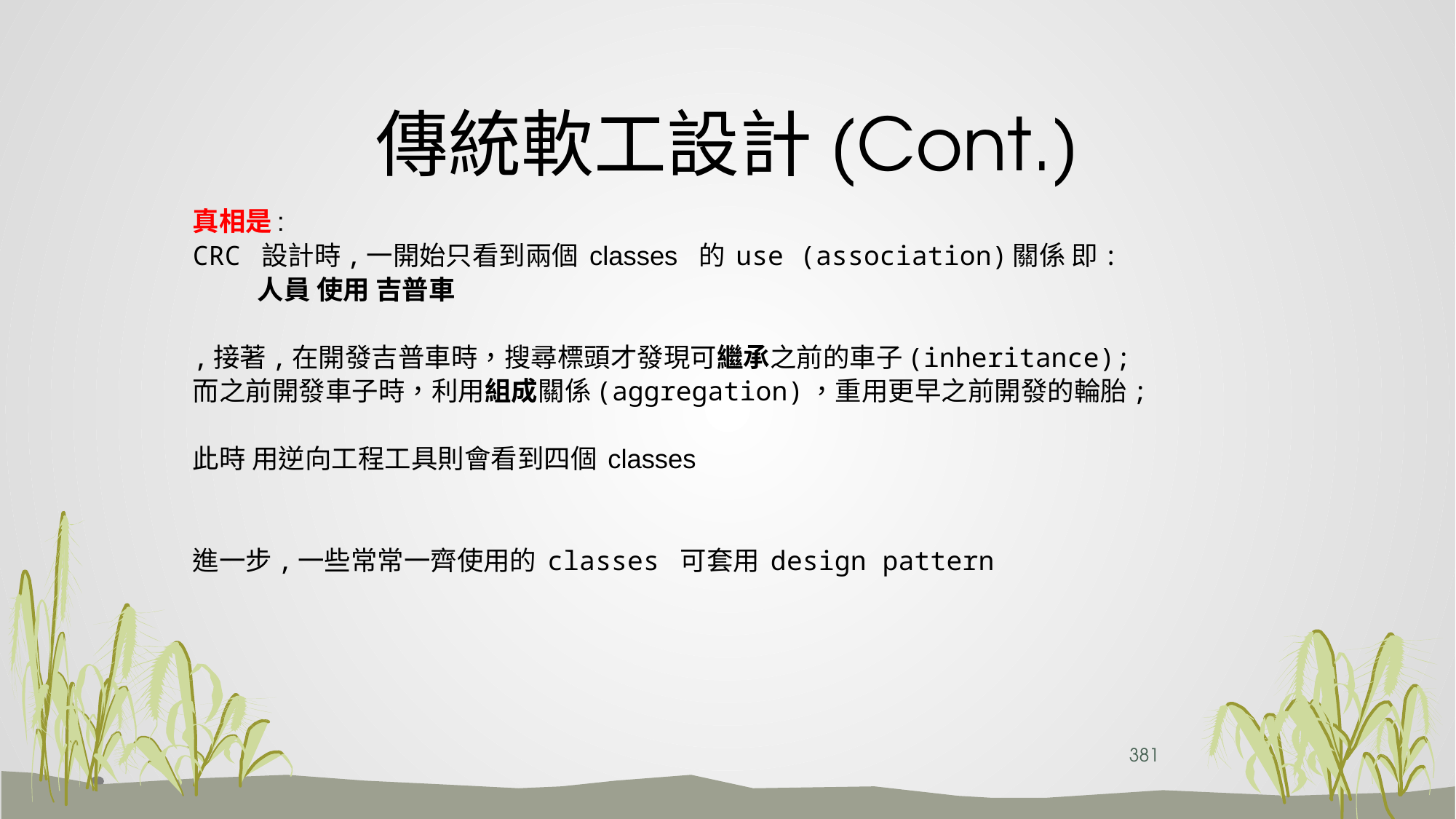

# 傳統軟工設計(Cont.)
真相是:
CRC 設計時,一開始只看到兩個 classes 的 use (association)關係 即:
          人員 使用 吉普車

,接著,在開發吉普車時，搜尋標頭才發現可繼承之前的車子(inheritance);
而之前開發車子時，利用組成關係(aggregation)，重用更早之前開發的輪胎;

此時 用逆向工程工具則會看到四個 classes

進一步,一些常常一齊使用的 classes 可套用 design pattern

381